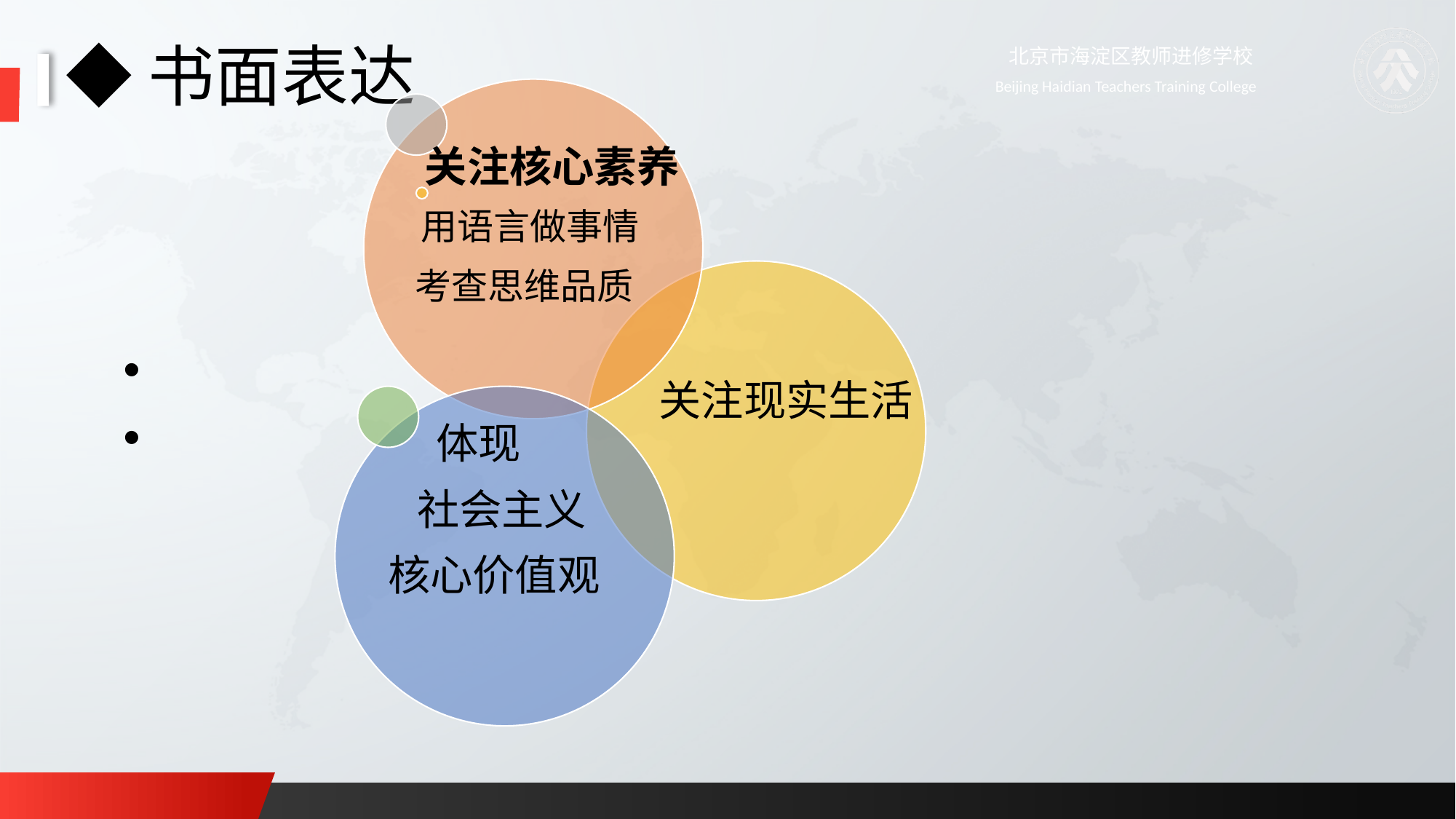

# ◆书面表达
关注核心素养
考查思维品质
用语言做事情
    体现
  社会主义
核心价值观

关注现实生活